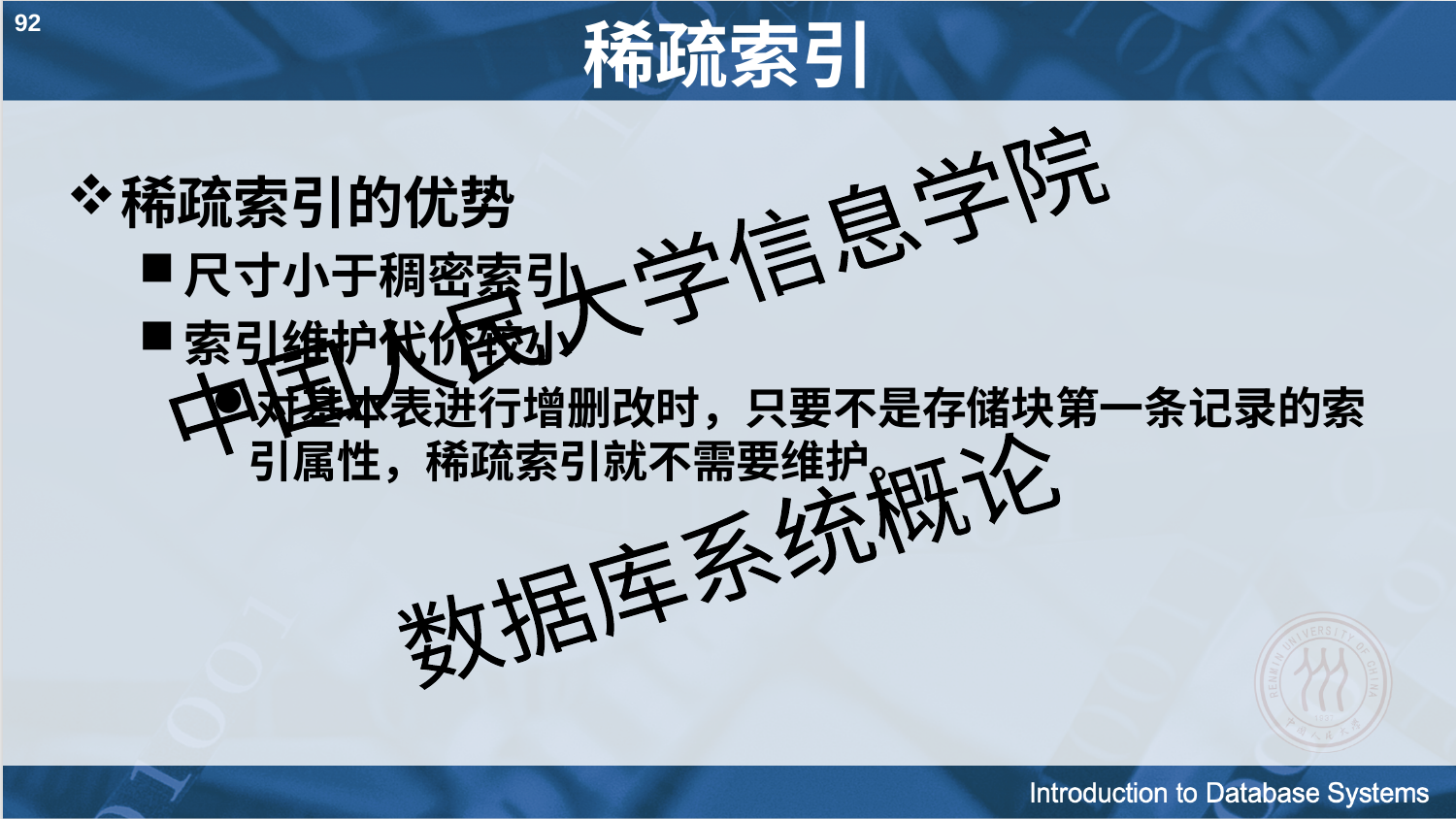

92
# 稀疏索引
稀疏索引的优势
尺寸小于稠密索引
索引维护代价较小
对基本表进行增删改时，只要不是存储块第一条记录的索引属性，稀疏索引就不需要维护。